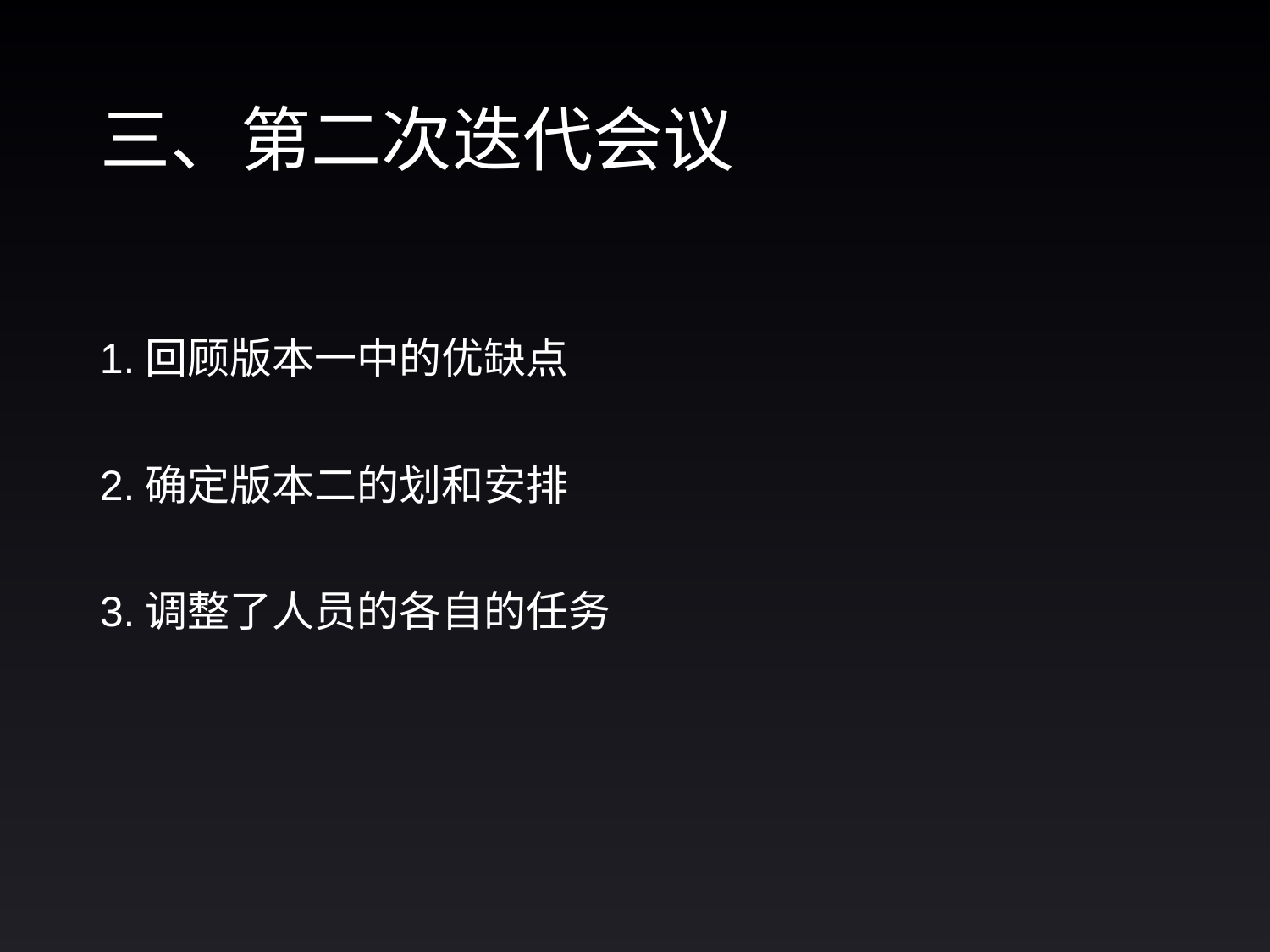

# 三、第二次迭代会议
1.回顾版本一中的优缺点

2.确定版本二的划和安排

3.调整了人员的各自的任务